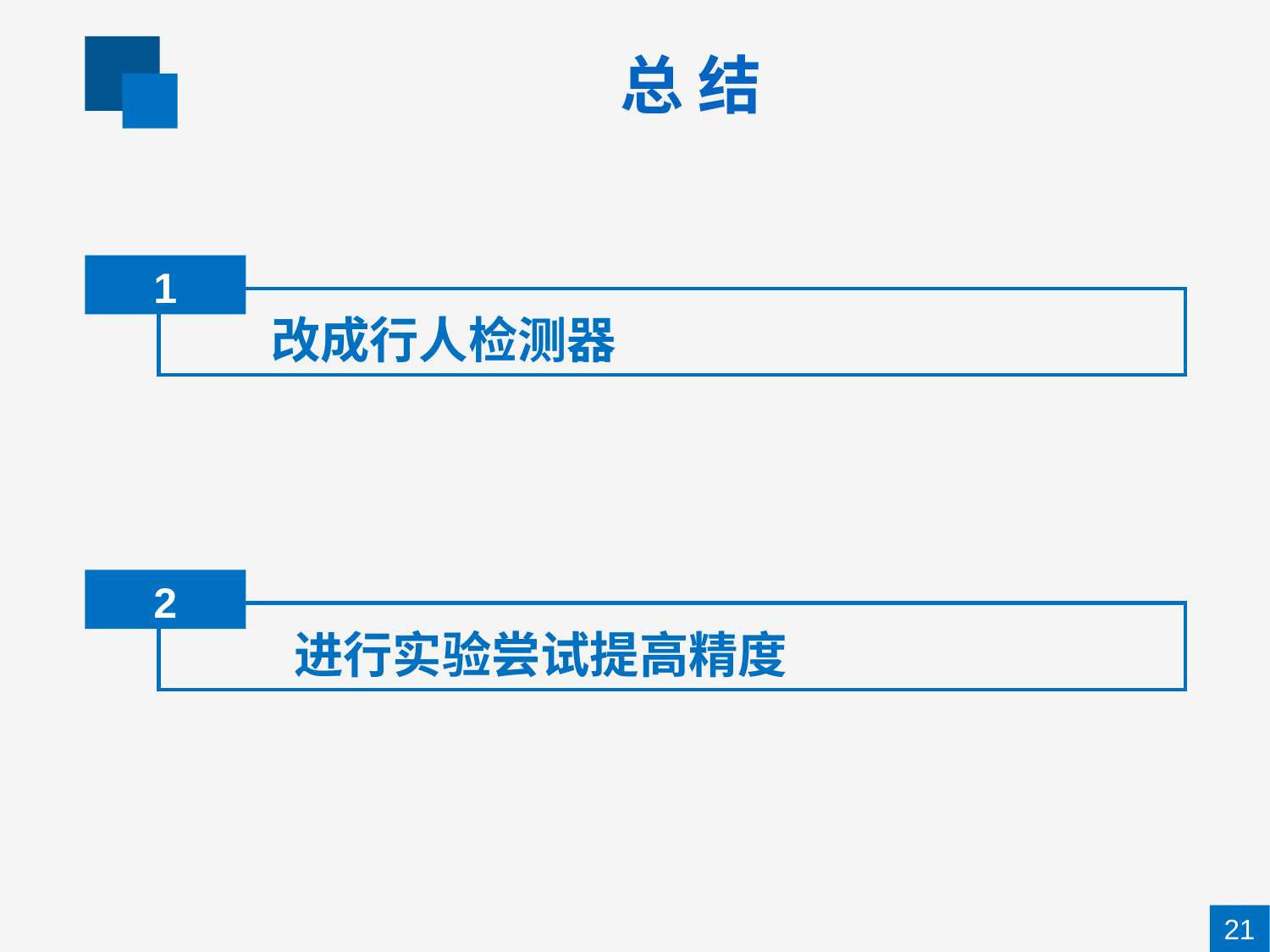

总 结
1
改成行人检测器
2
 进行实验尝试提高精度

21